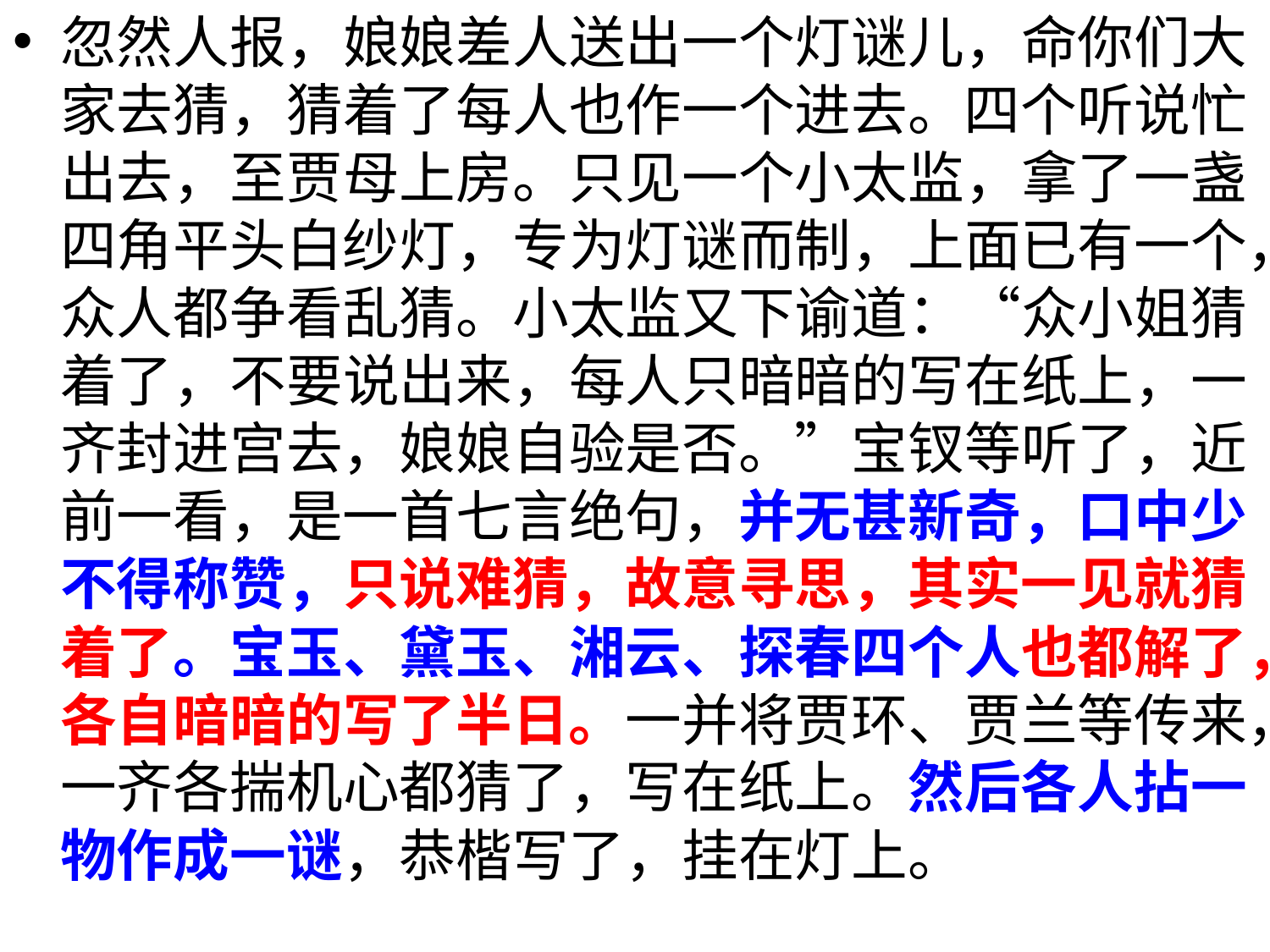

忽然人报，娘娘差人送出一个灯谜儿，命你们大家去猜，猜着了每人也作一个进去。四个听说忙出去，至贾母上房。只见一个小太监，拿了一盏四角平头白纱灯，专为灯谜而制，上面已有一个，众人都争看乱猜。小太监又下谕道：“众小姐猜着了，不要说出来，每人只暗暗的写在纸上，一齐封进宫去，娘娘自验是否。”宝钗等听了，近前一看，是一首七言绝句，并无甚新奇，口中少不得称赞，只说难猜，故意寻思，其实一见就猜着了。宝玉、黛玉、湘云、探春四个人也都解了，各自暗暗的写了半日。一并将贾环、贾兰等传来，一齐各揣机心都猜了，写在纸上。然后各人拈一物作成一谜，恭楷写了，挂在灯上。